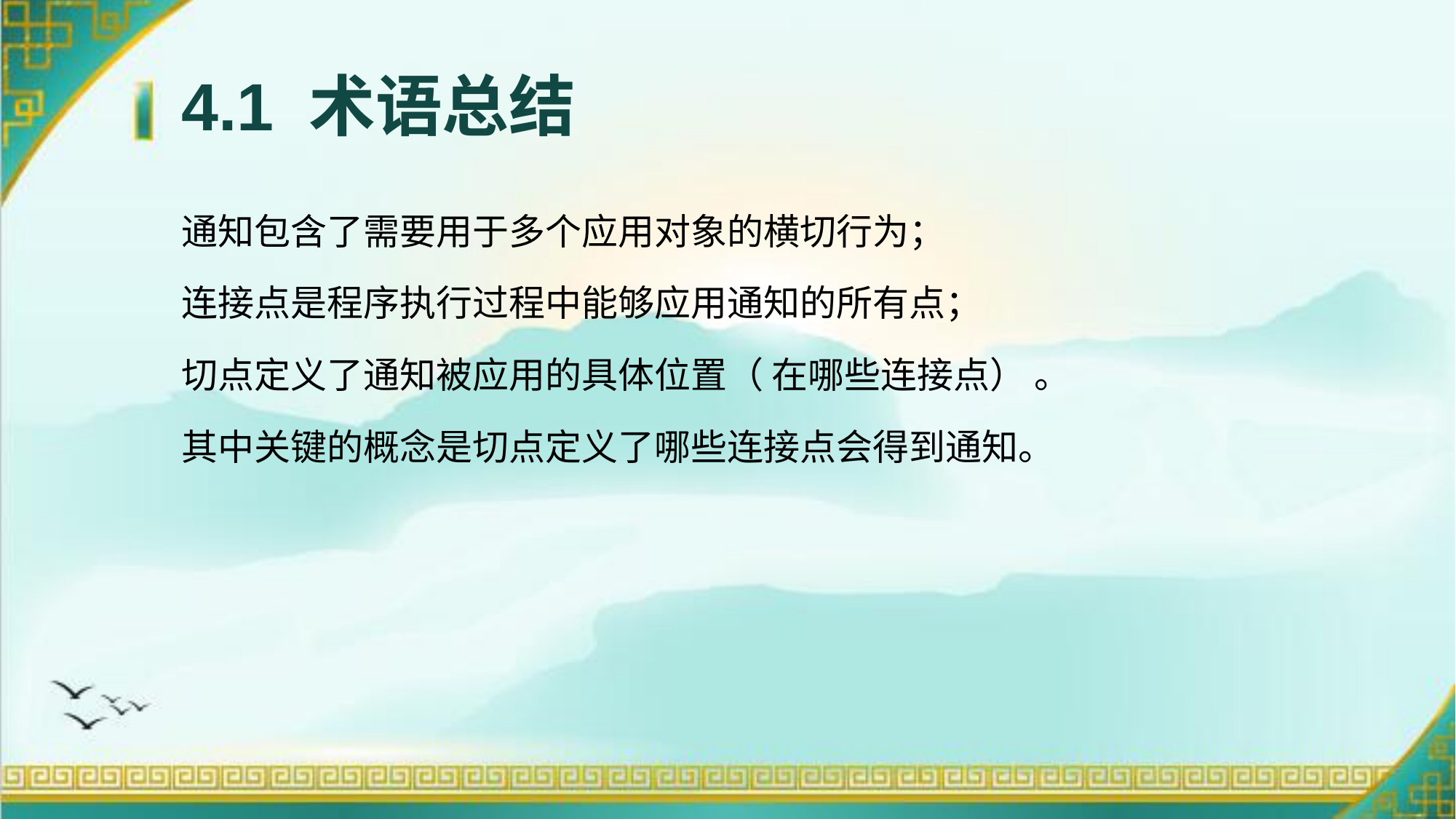

# 4.1 术语总结
通知包含了需要用于多个应用对象的横切行为；
连接点是程序执行过程中能够应用通知的所有点；
切点定义了通知被应用的具体位置（ 在哪些连接点） 。
其中关键的概念是切点定义了哪些连接点会得到通知。